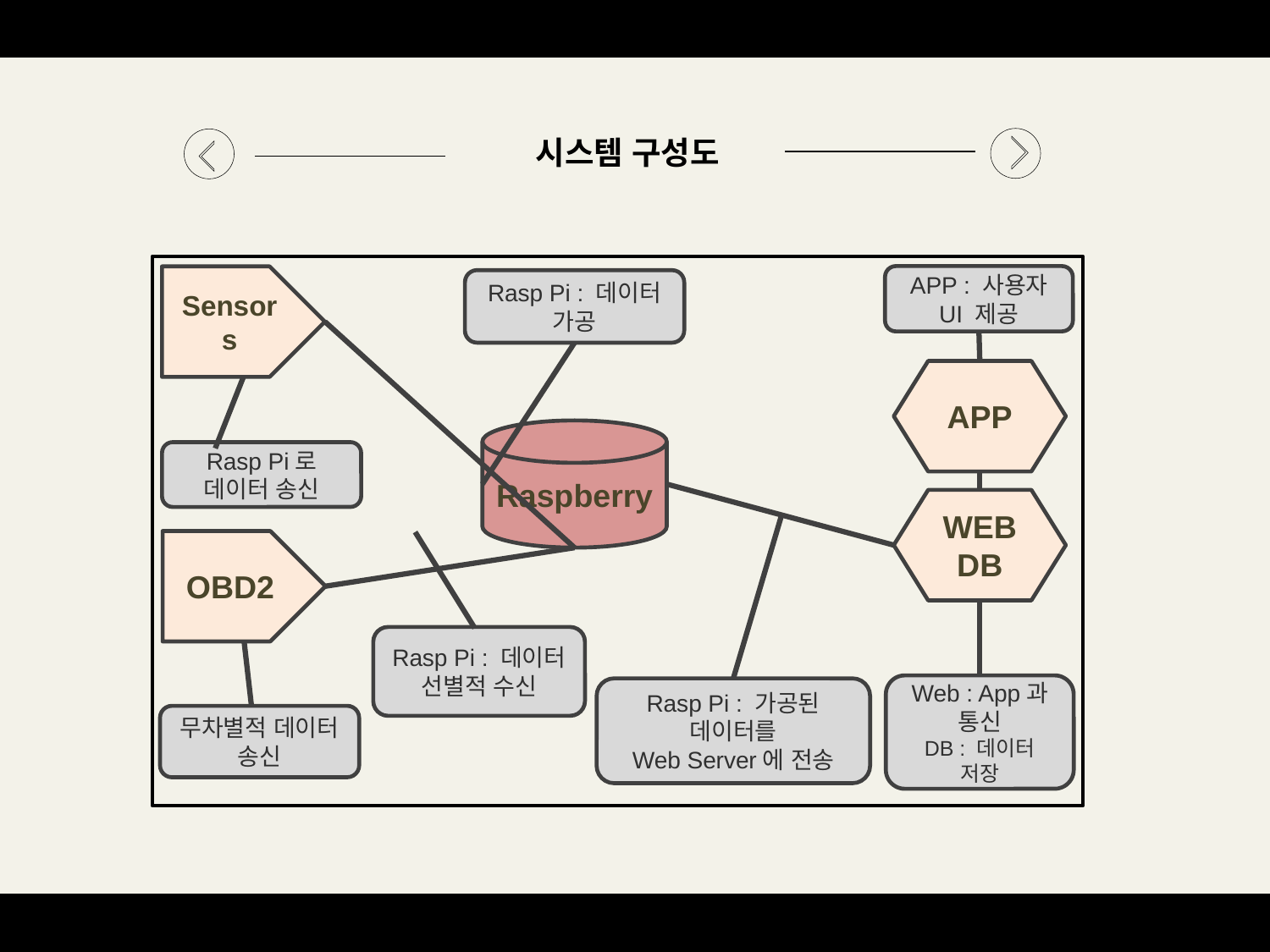

시스템 구성도

APP : 사용자 UI 제공
Sensors
Rasp Pi : 데이터 가공
APP
Raspberry
Rasp Pi로 데이터 송신
WEB
DB
OBD2
Rasp Pi : 데이터
선별적 수신
Web : App과 통신
DB : 데이터 저장
Rasp Pi : 가공된 데이터를
Web Server에 전송
무차별적 데이터 송신